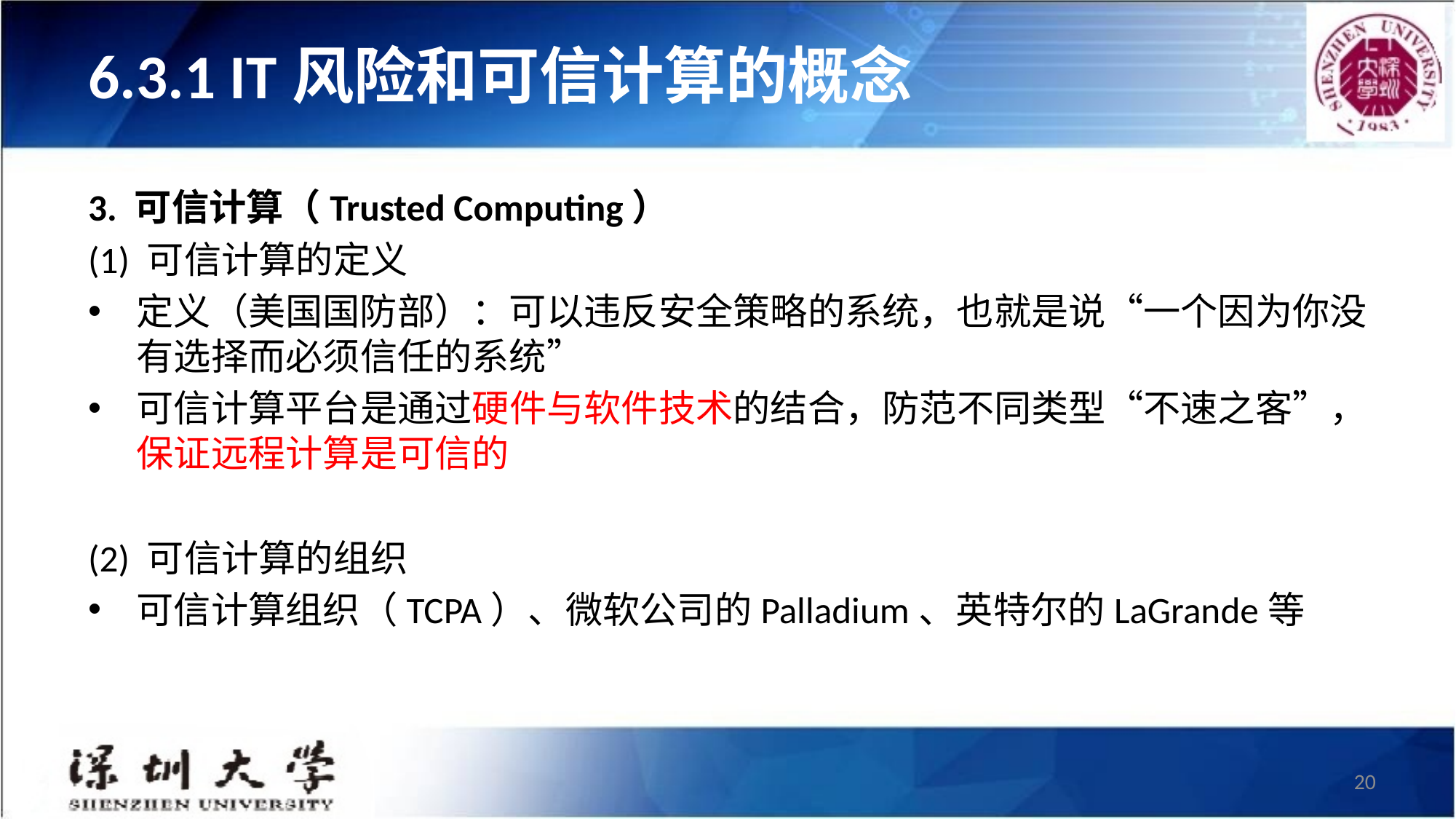

# 6.3.1 IT风险和可信计算的概念
3. 可信计算（Trusted Computing）
(1) 可信计算的定义
定义（美国国防部）：可以违反安全策略的系统，也就是说“一个因为你没有选择而必须信任的系统”
可信计算平台是通过硬件与软件技术的结合，防范不同类型“不速之客”，保证远程计算是可信的

(2) 可信计算的组织
可信计算组织（TCPA）、微软公司的Palladium、英特尔的LaGrande等
20